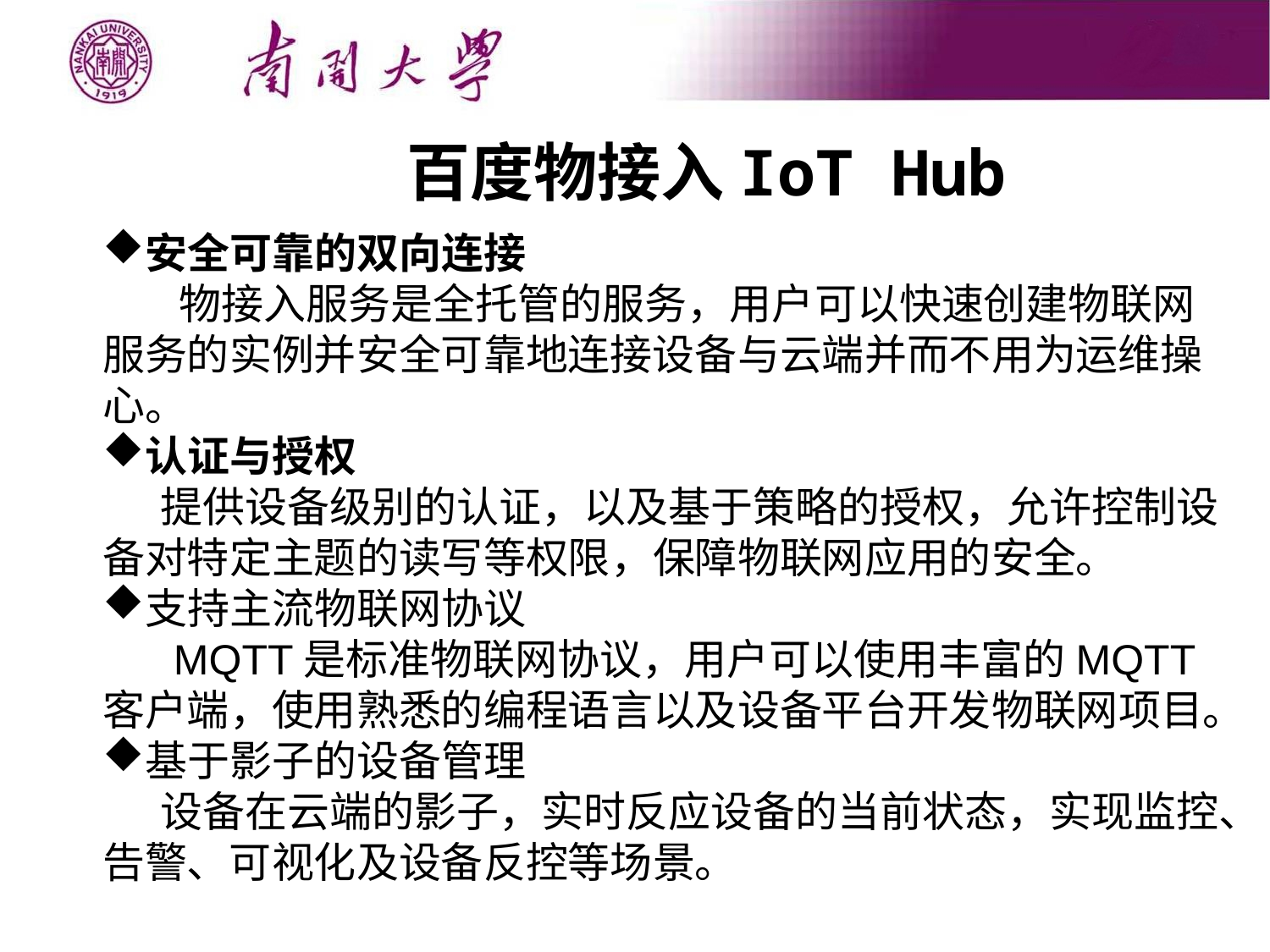

百度物接入IoT Hub
安全可靠的双向连接
       物接入服务是全托管的服务，用户可以快速创建物联网服务的实例并安全可靠地连接设备与云端并而不用为运维操心。
认证与授权
     提供设备级别的认证，以及基于策略的授权，允许控制设备对特定主题的读写等权限，保障物联网应用的安全。
支持主流物联网协议
      MQTT是标准物联网协议，用户可以使用丰富的MQTT客户端，使用熟悉的编程语言以及设备平台开发物联网项目。
基于影子的设备管理
     设备在云端的影子，实时反应设备的当前状态，实现监控、告警、可视化及设备反控等场景。